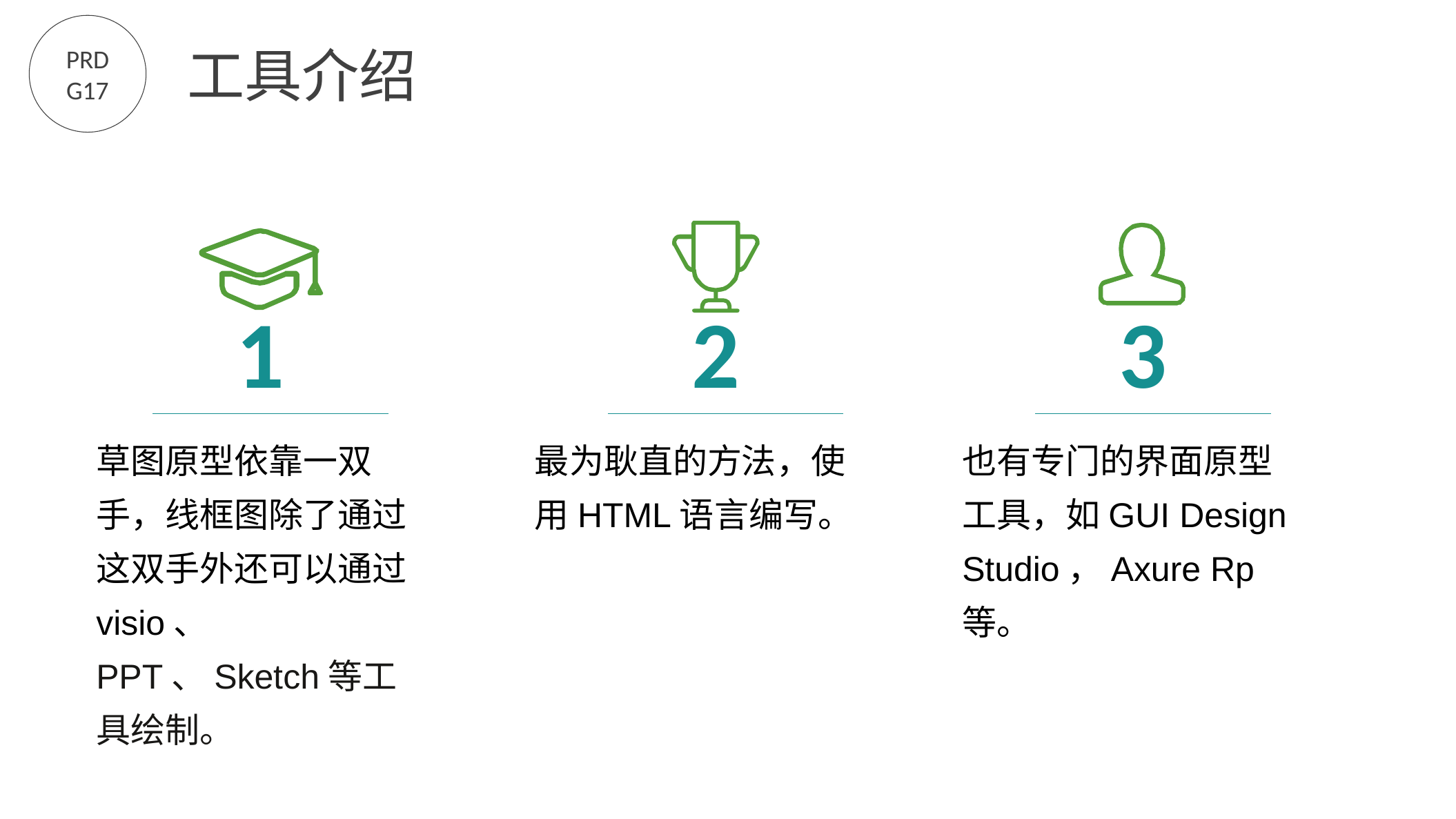

PRD
G17
工具介绍

1
2
3
草图原型依靠一双手，线框图除了通过这双手外还可以通过visio、
PPT、Sketch等工具绘制。
最为耿直的方法，使用HTML语言编写。
也有专门的界面原型工具，如GUI Design Studio，Axure Rp等。